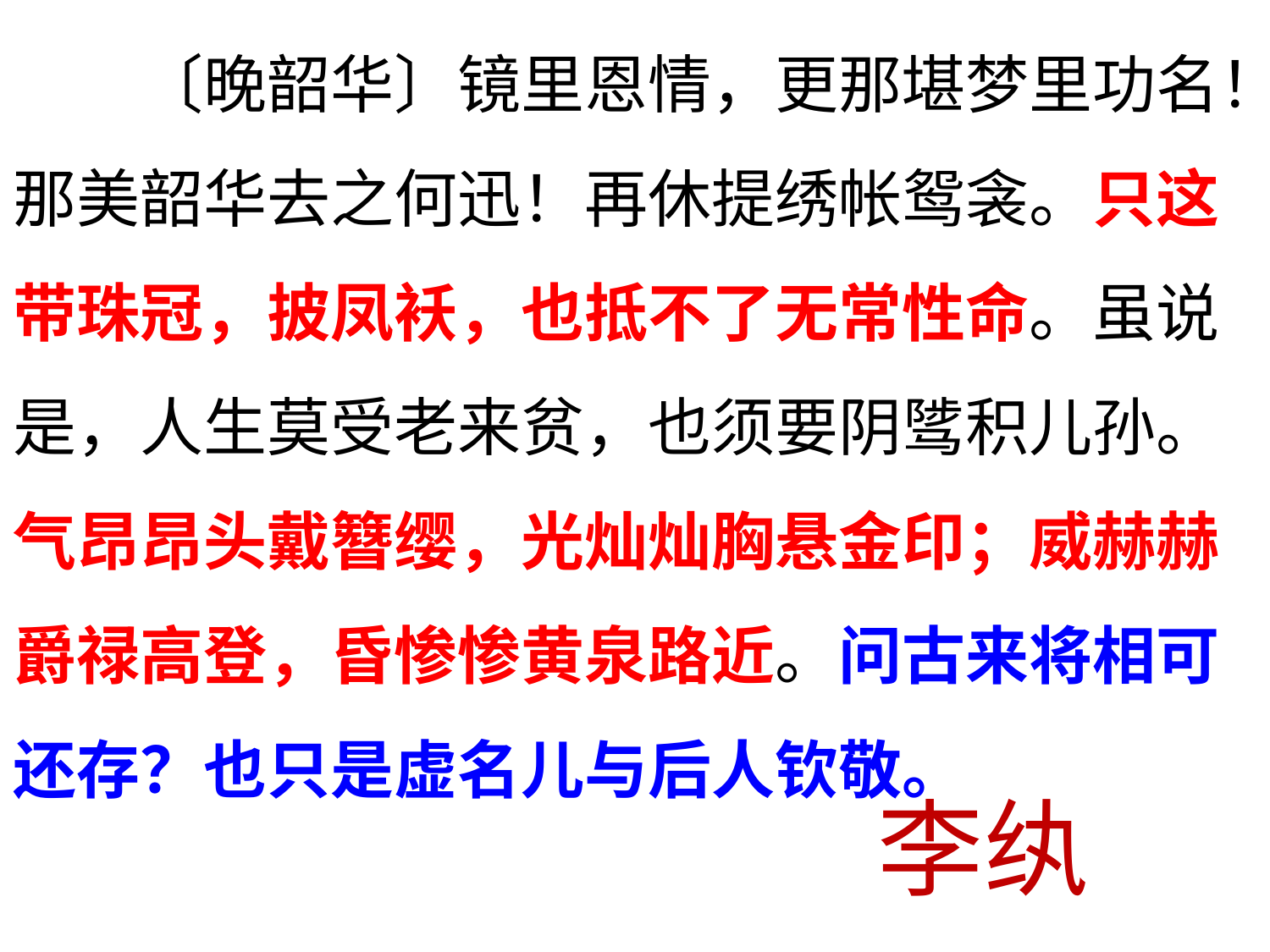

〔晚韶华〕镜里恩情，更那堪梦里功名！那美韶华去之何迅！再休提绣帐鸳衾。只这带珠冠，披凤袄，也抵不了无常性命。虽说是，人生莫受老来贫，也须要阴骘积儿孙。气昂昂头戴簪缨，光灿灿胸悬金印；威赫赫爵禄高登，昏惨惨黄泉路近。问古来将相可还存？也只是虚名儿与后人钦敬。
李纨